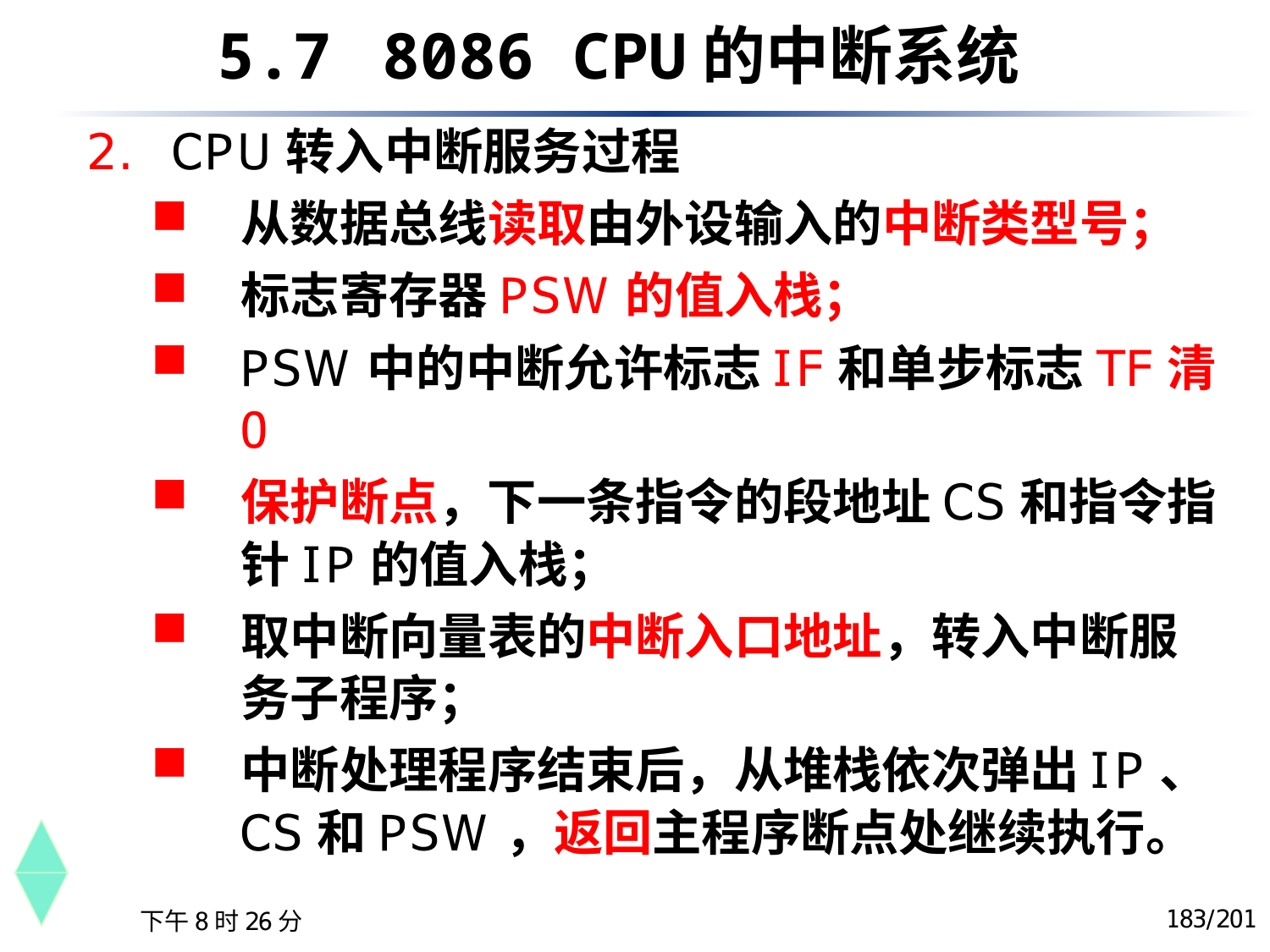

5.7	 8086 CPU的中断系统
CPU转入中断服务过程
从数据总线读取由外设输入的中断类型号；
标志寄存器PSW的值入栈；
PSW中的中断允许标志IF和单步标志TF清0
保护断点，下一条指令的段地址CS和指令指针IP的值入栈；
取中断向量表的中断入口地址，转入中断服务子程序；
中断处理程序结束后，从堆栈依次弹出IP、CS和PSW，返回主程序断点处继续执行。
183/201
下午8时26分